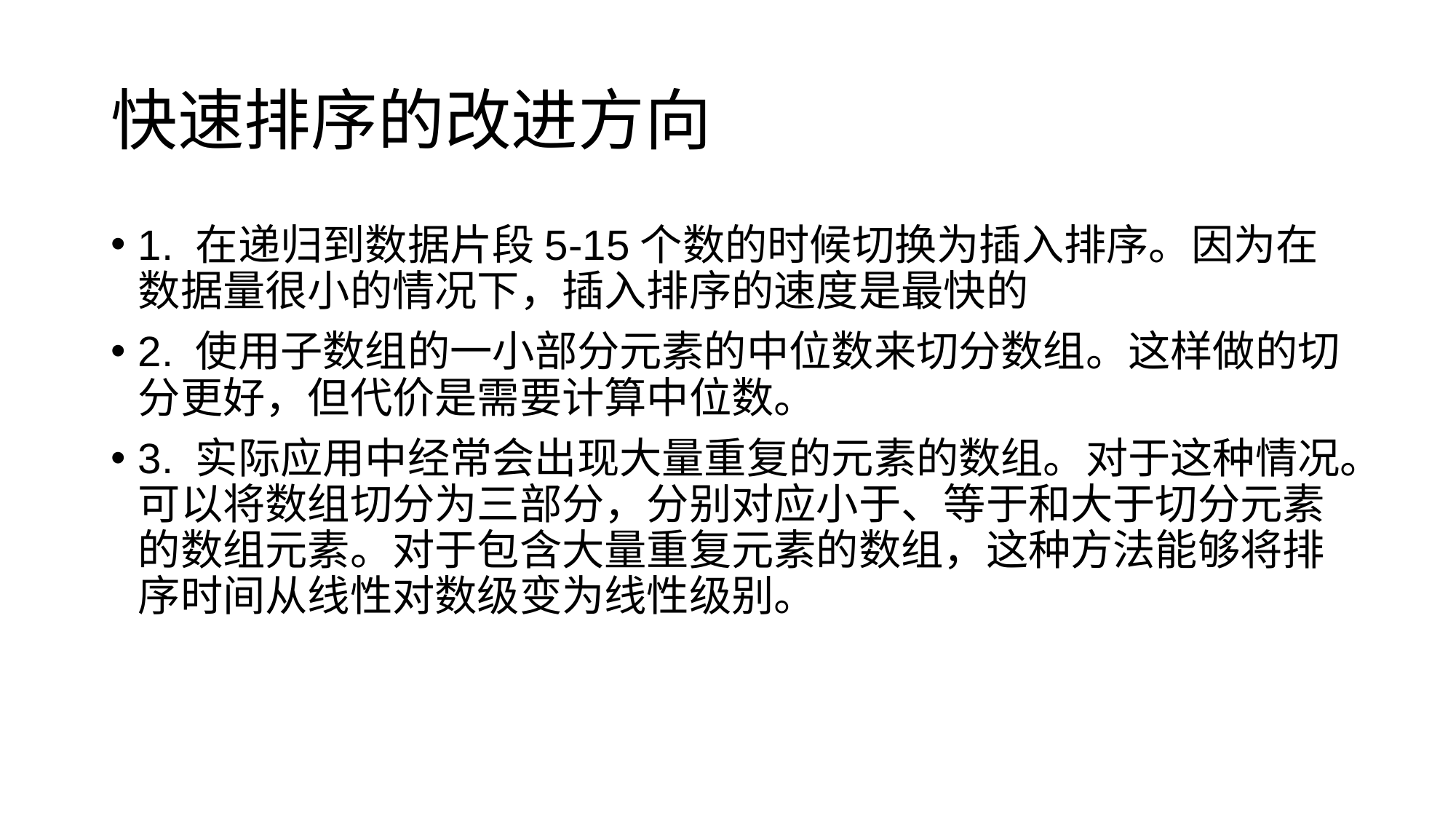

# 快速排序的改进方向
1. 在递归到数据片段5-15个数的时候切换为插入排序。因为在数据量很小的情况下，插入排序的速度是最快的
2. 使用子数组的一小部分元素的中位数来切分数组。这样做的切分更好，但代价是需要计算中位数。
3. 实际应用中经常会出现大量重复的元素的数组。对于这种情况。可以将数组切分为三部分，分别对应小于、等于和大于切分元素的数组元素。对于包含大量重复元素的数组，这种方法能够将排序时间从线性对数级变为线性级别。